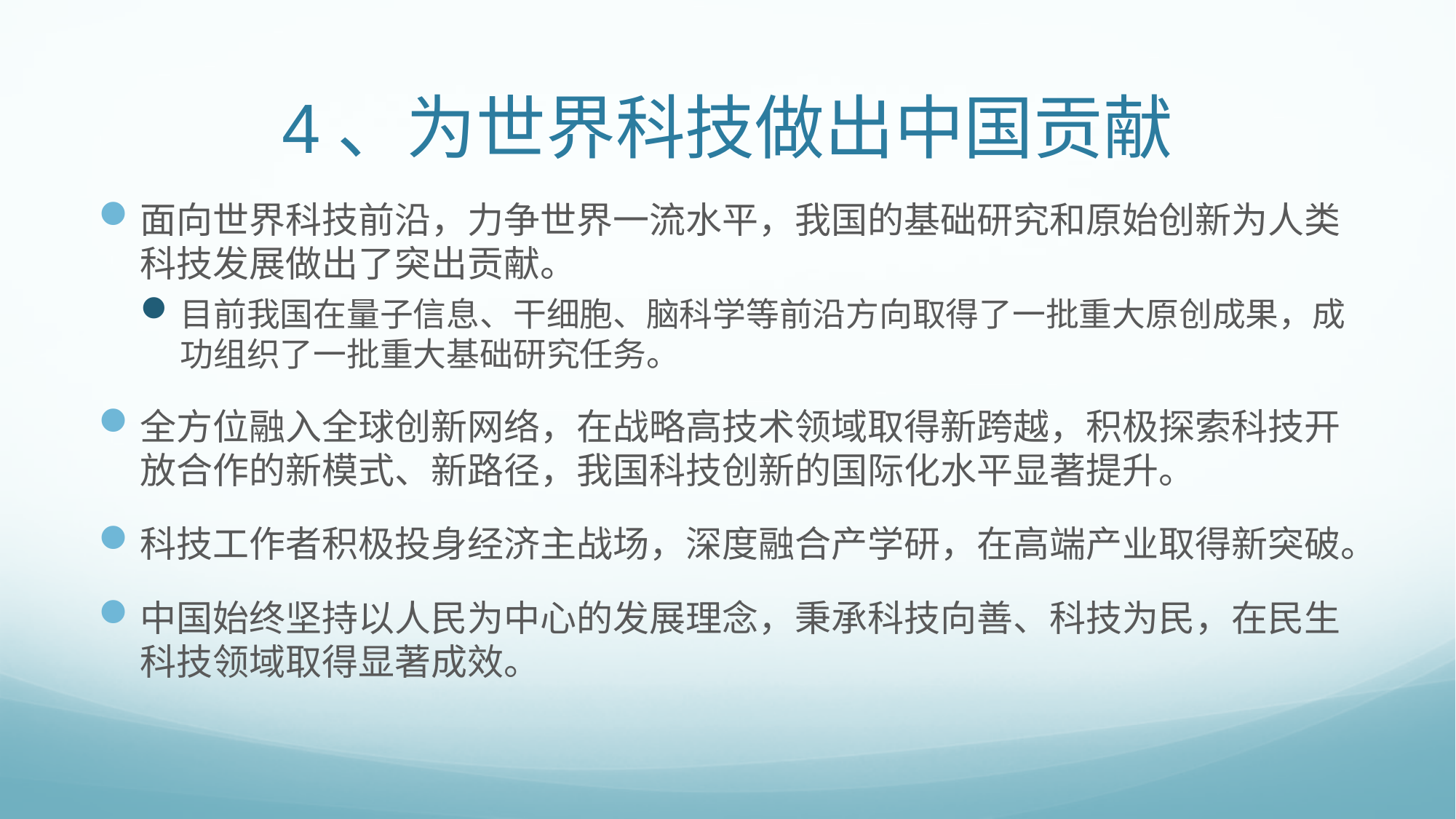

# 4、为世界科技做出中国贡献
面向世界科技前沿，力争世界一流水平，我国的基础研究和原始创新为人类科技发展做出了突出贡献。
目前我国在量子信息、干细胞、脑科学等前沿方向取得了一批重大原创成果，成功组织了一批重大基础研究任务。
全方位融入全球创新网络，在战略高技术领域取得新跨越，积极探索科技开放合作的新模式、新路径，我国科技创新的国际化水平显著提升。
科技工作者积极投身经济主战场，深度融合产学研，在高端产业取得新突破。
中国始终坚持以人民为中心的发展理念，秉承科技向善、科技为民，在民生科技领域取得显著成效。